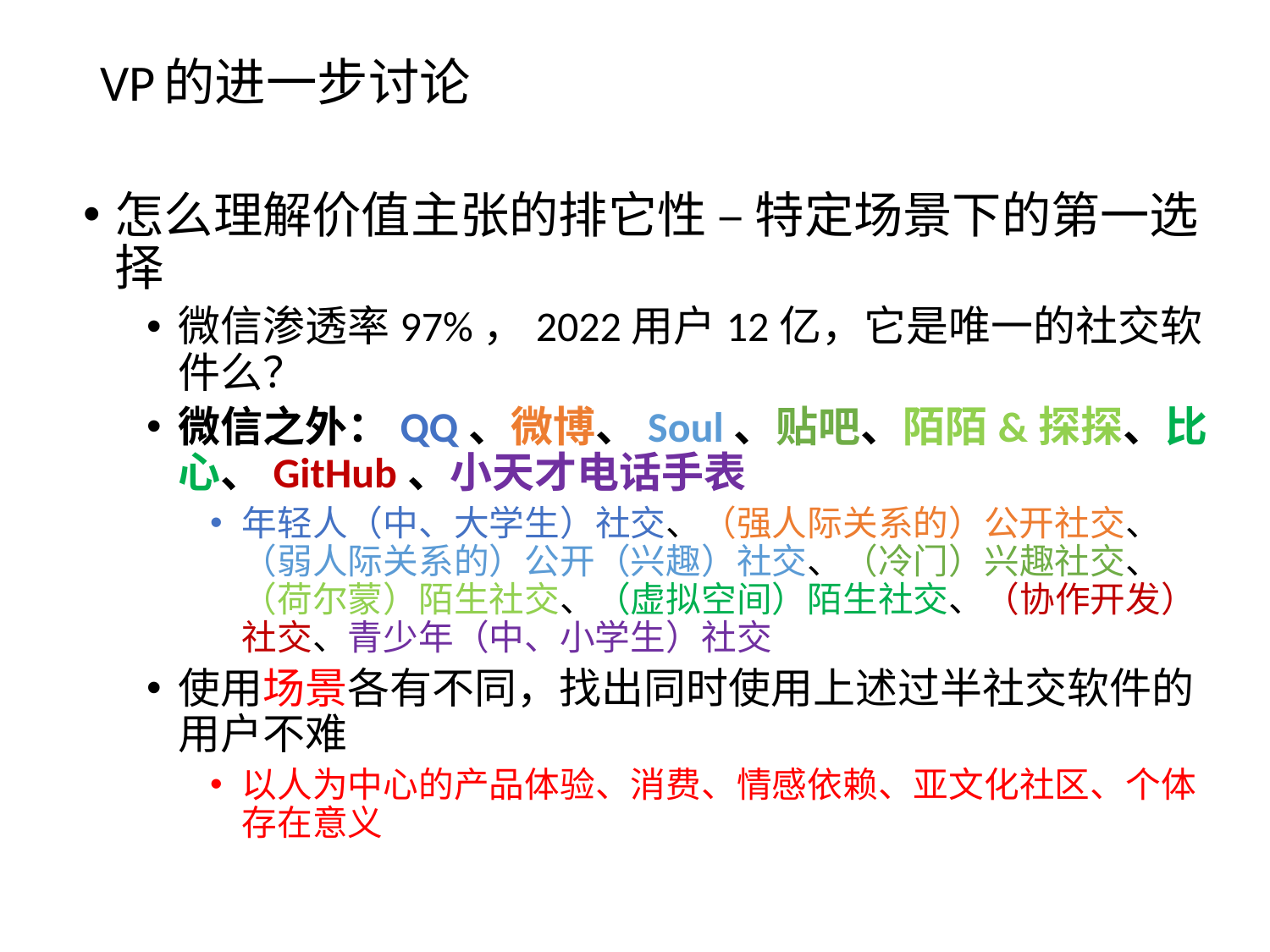

# VP的进一步讨论
怎么理解价值主张的排它性 – 特定场景下的第一选择
微信渗透率97%，2022用户12亿，它是唯一的社交软件么？
微信之外：QQ、微博、Soul、贴吧、陌陌&探探、比心、GitHub、小天才电话手表
年轻人（中、大学生）社交、（强人际关系的）公开社交、（弱人际关系的）公开（兴趣）社交、（冷门）兴趣社交、（荷尔蒙）陌生社交、（虚拟空间）陌生社交、（协作开发）社交、青少年（中、小学生）社交
使用场景各有不同，找出同时使用上述过半社交软件的用户不难
以人为中心的产品体验、消费、情感依赖、亚文化社区、个体存在意义